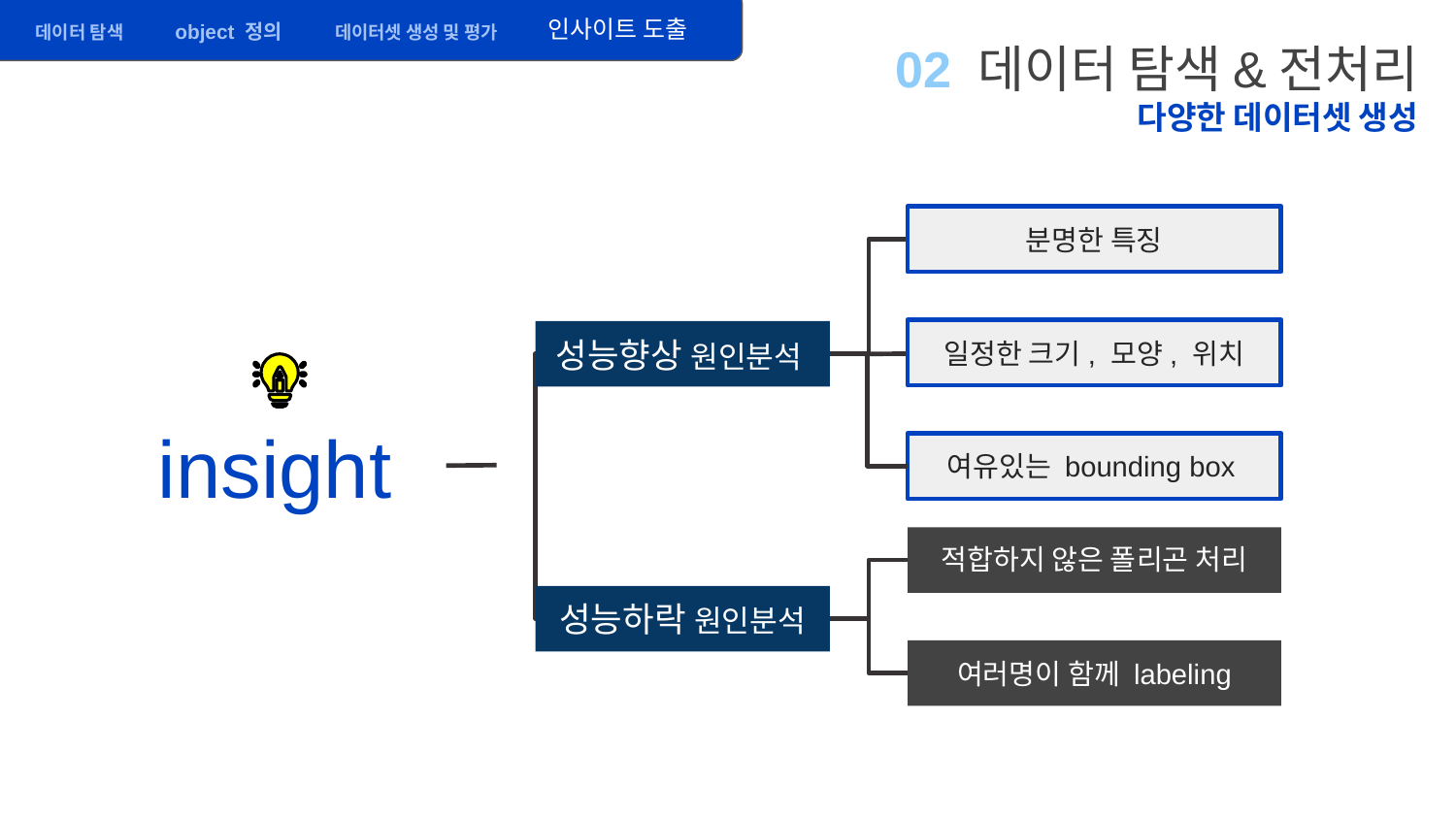

인사이트 도출
object 정의
데이터셋 생성 및 평가
데이터 탐색
# 02 데이터 탐색&전처리
다양한 데이터셋 생성

분명한 특징
일정한 크기, 모양, 위치

성능향상 원인분석

insight
여유있는 bounding box

적합하지 않은 폴리곤 처리

성능하락 원인분석
여러명이 함께 labeling